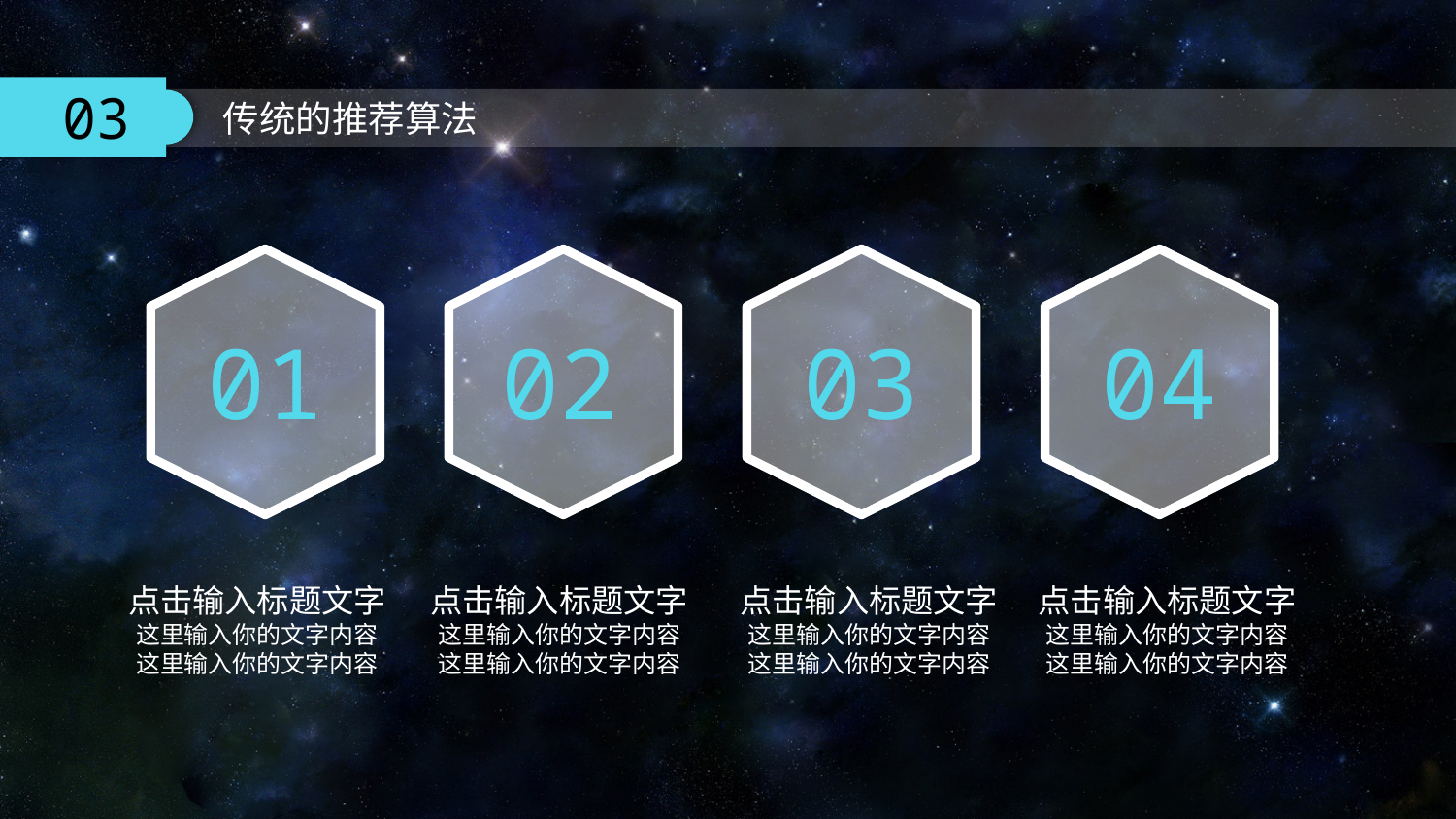

01

02

03

04
点击输入标题文字
这里输入你的文字内容
这里输入你的文字内容
点击输入标题文字
这里输入你的文字内容
这里输入你的文字内容
点击输入标题文字
这里输入你的文字内容
这里输入你的文字内容
点击输入标题文字
这里输入你的文字内容
这里输入你的文字内容